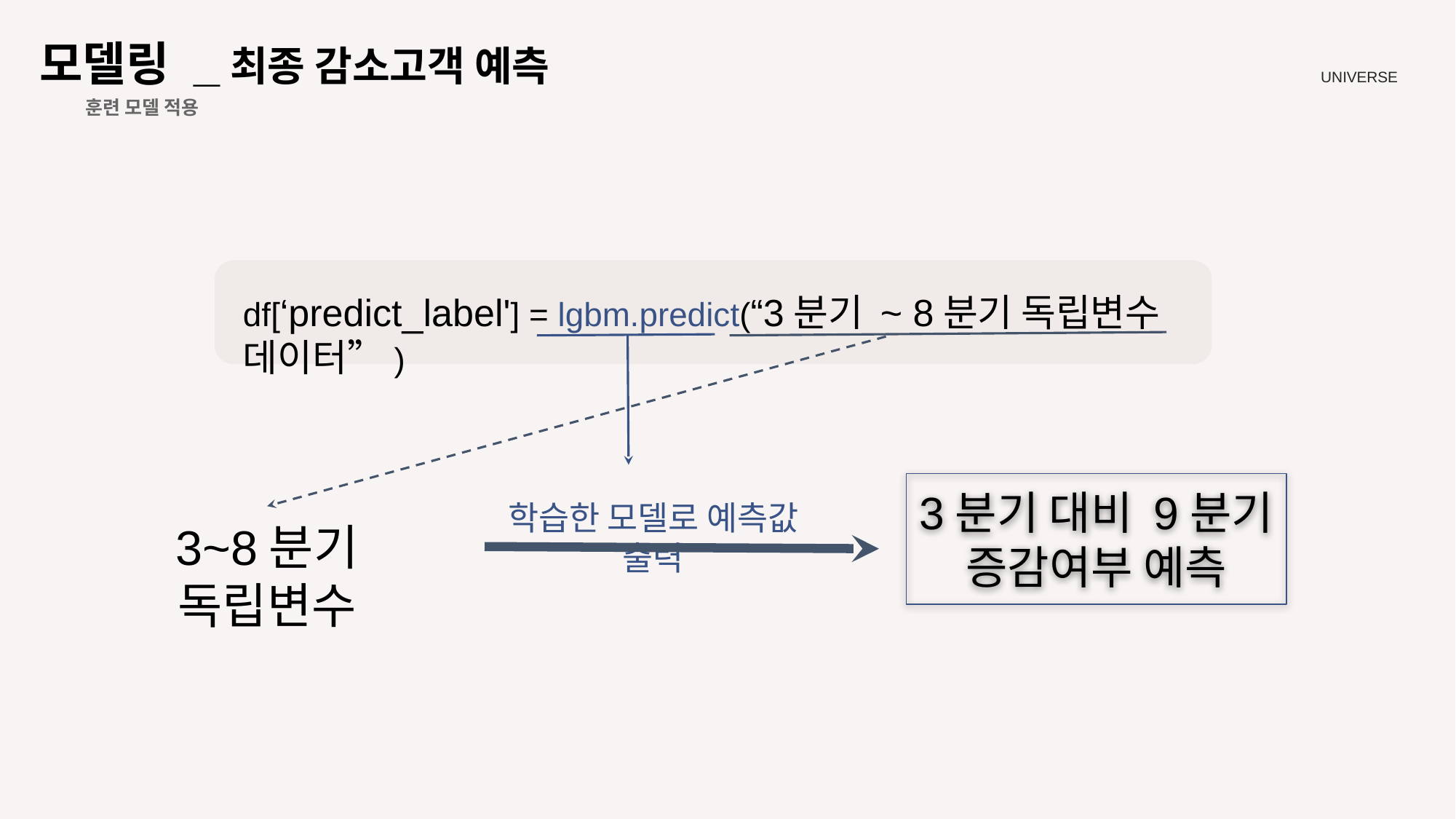

모델링 _최종 감소고객 예측
UNIVERSE
 훈련 모델 적용

df[‘predict_label'] = lgbm.predict(“3분기 ~ 8분기 독립변수 데이터”)
3분기 대비 9분기 증감여부 예측
학습한 모델로 예측값 출력
3~8분기 독립변수